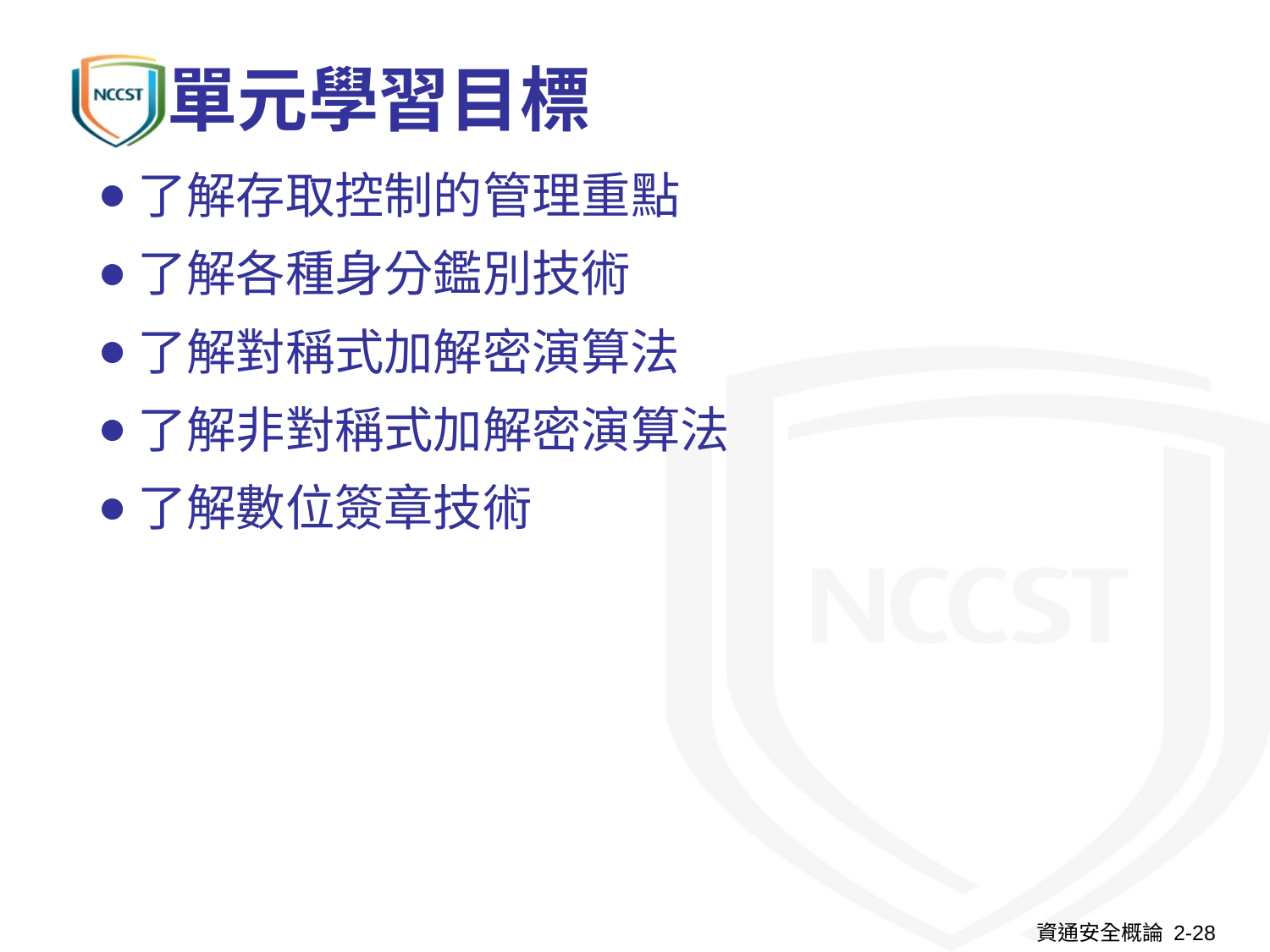

# 單元學習目標
了解存取控制的管理重點
了解各種身分鑑別技術
了解對稱式加解密演算法
了解非對稱式加解密演算法
了解數位簽章技術